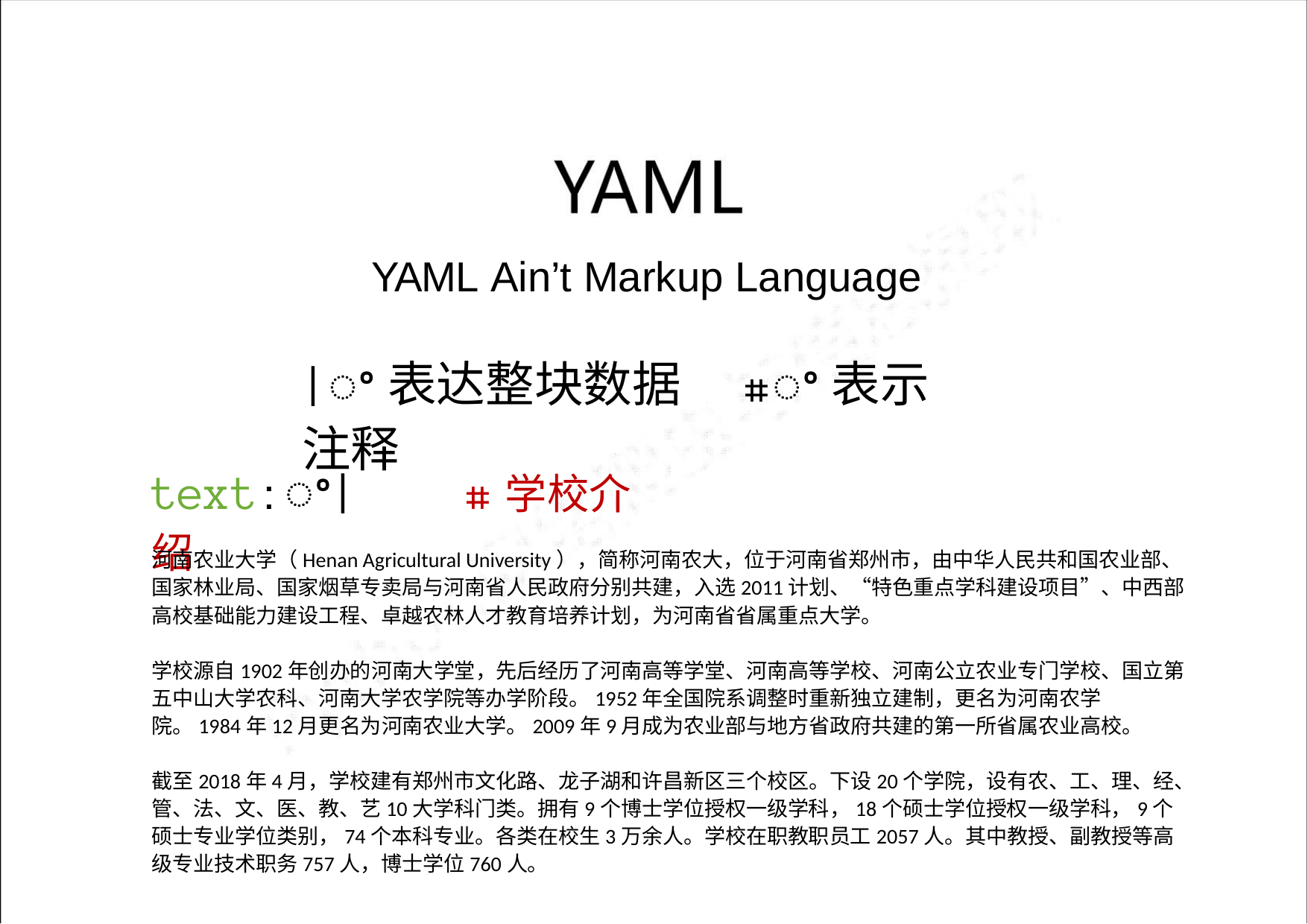

YAML Ain’t Markup Language
|ꢀ表达整块数据 #ꢀ表示注释
text:ꢀ| #学校介绍
河南农业大学（Henan Agricultural University），简称河南农大，位于河南省郑州市，由中华人民共和国农业部、国家林业局、国家烟草专卖局与河南省人民政府分别共建，入选2011计划、“特色重点学科建设项目”、中西部高校基础能力建设工程、卓越农林人才教育培养计划，为河南省省属重点大学。

学校源自1902年创办的河南大学堂，先后经历了河南高等学堂、河南高等学校、河南公立农业专门学校、国立第五中山大学农科、河南大学农学院等办学阶段。1952年全国院系调整时重新独立建制，更名为河南农学院。1984年12月更名为河南农业大学。2009年9月成为农业部与地方省政府共建的第一所省属农业高校。

截至2018年4月，学校建有郑州市文化路、龙子湖和许昌新区三个校区。下设20个学院，设有农、工、理、经、管、法、文、医、教、艺10大学科门类。拥有9个博士学位授权一级学科，18个硕士学位授权一级学科，9个硕士专业学位类别，74个本科专业。各类在校生3万余人。学校在职教职员工2057人。其中教授、副教授等高级专业技术职务757人，博士学位760人。